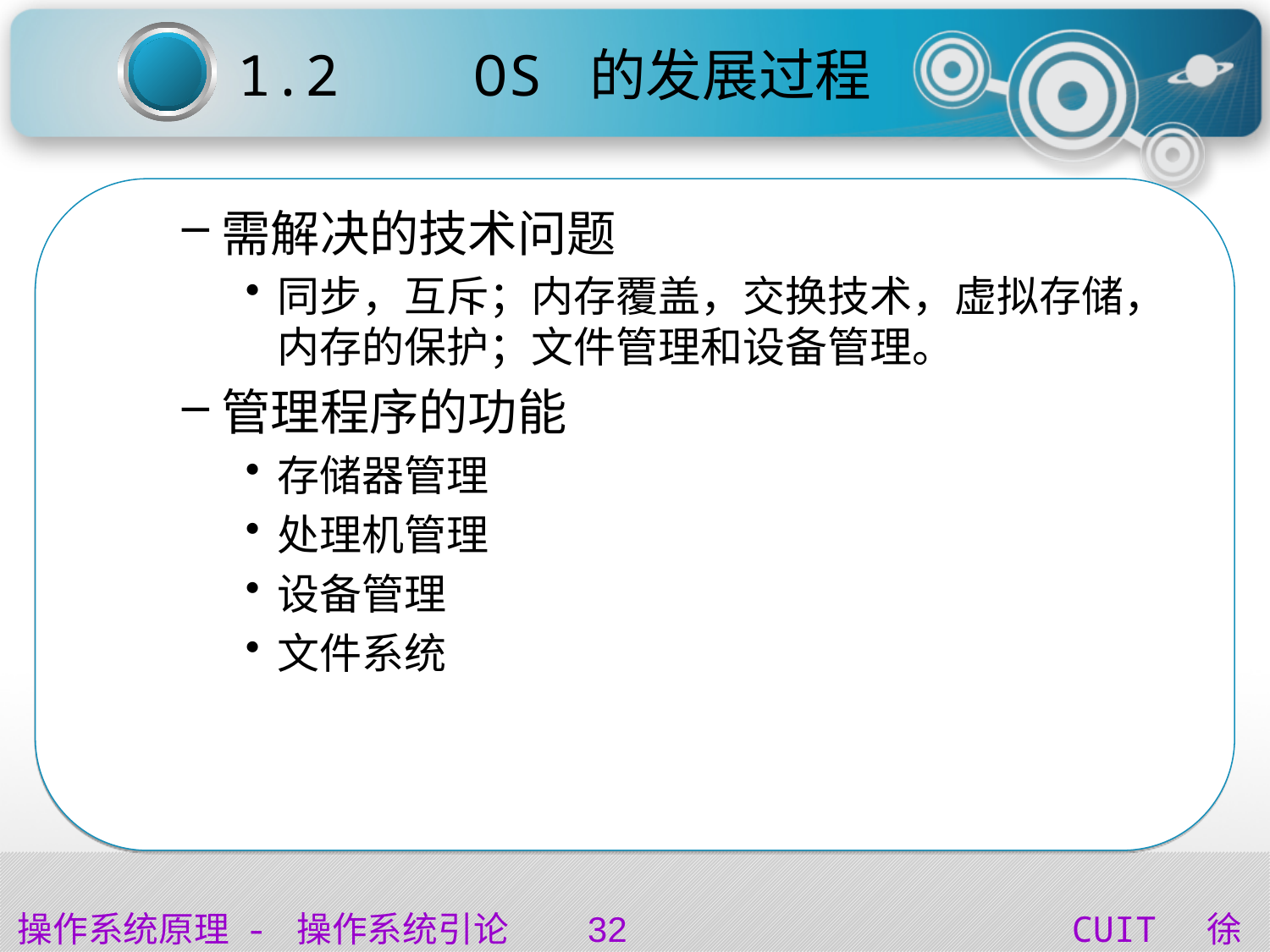

1.2    OS 的发展过程
需解决的技术问题
同步，互斥；内存覆盖，交换技术，虚拟存储，内存的保护；文件管理和设备管理。
管理程序的功能
存储器管理
处理机管理
设备管理
文件系统